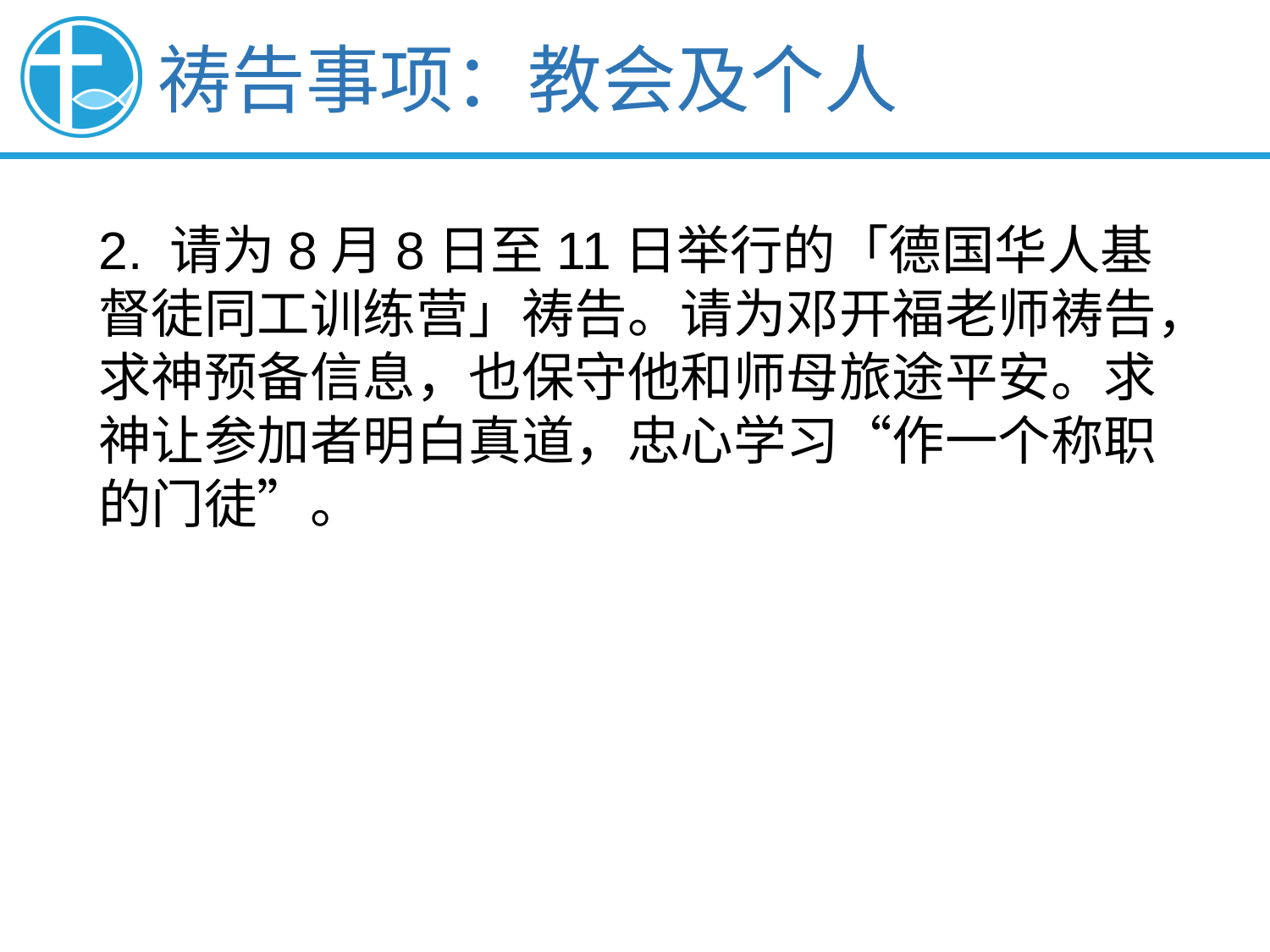

祷告事项：教会及个人

2. 请为8月8日至11日举行的「德国华人基督徒同工训练营」祷告。请为邓开福老师祷告，求神预备信息，也保守他和师母旅途平安。求神让参加者明白真道，忠心学习“作一个称职的门徒”。